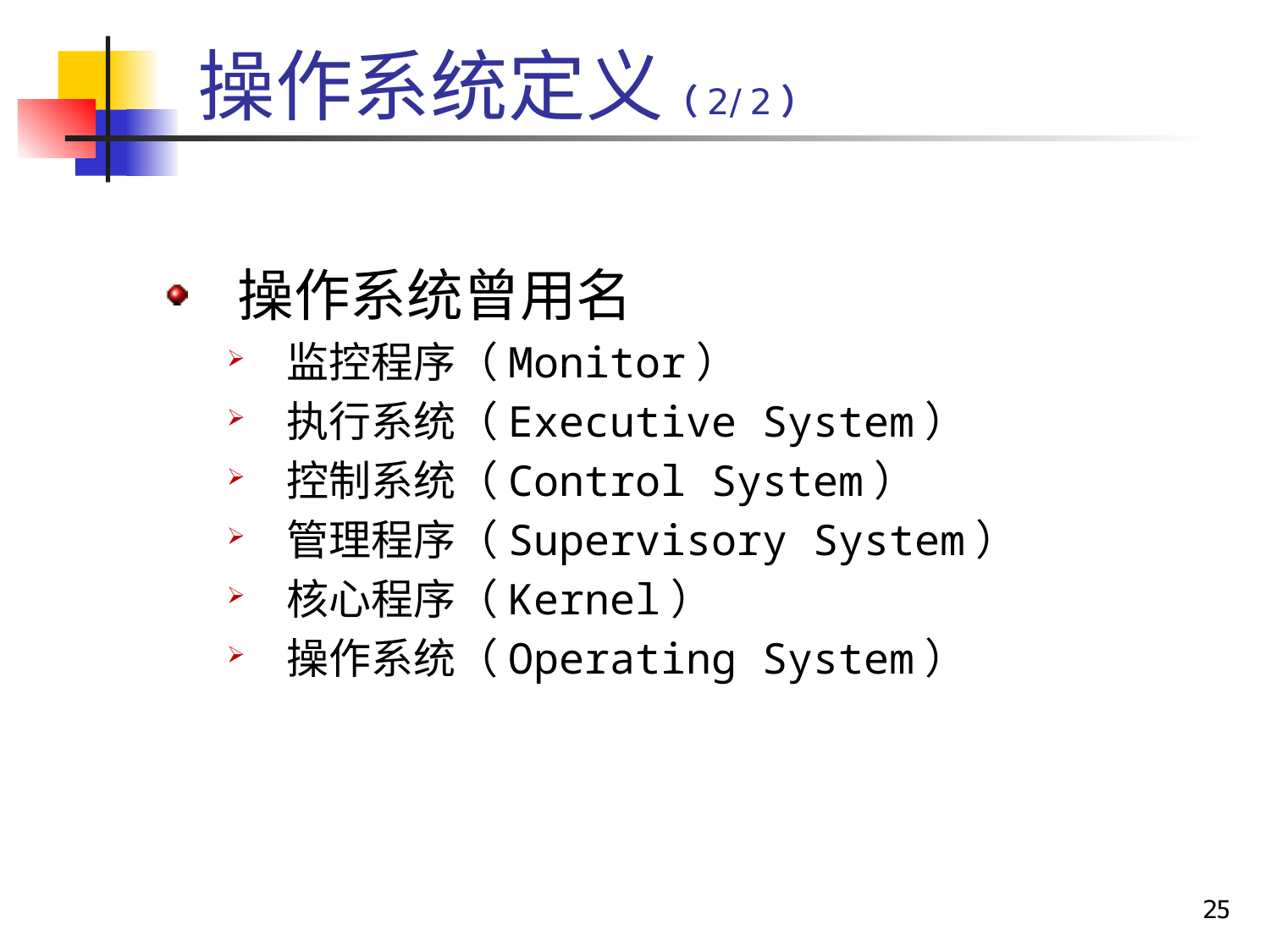

# 操作系统定义（2/2）
 操作系统曾用名
 监控程序（Monitor）
 执行系统（Executive System）
 控制系统（Control System）
 管理程序（Supervisory System）
 核心程序（Kernel）
 操作系统（Operating System）

25